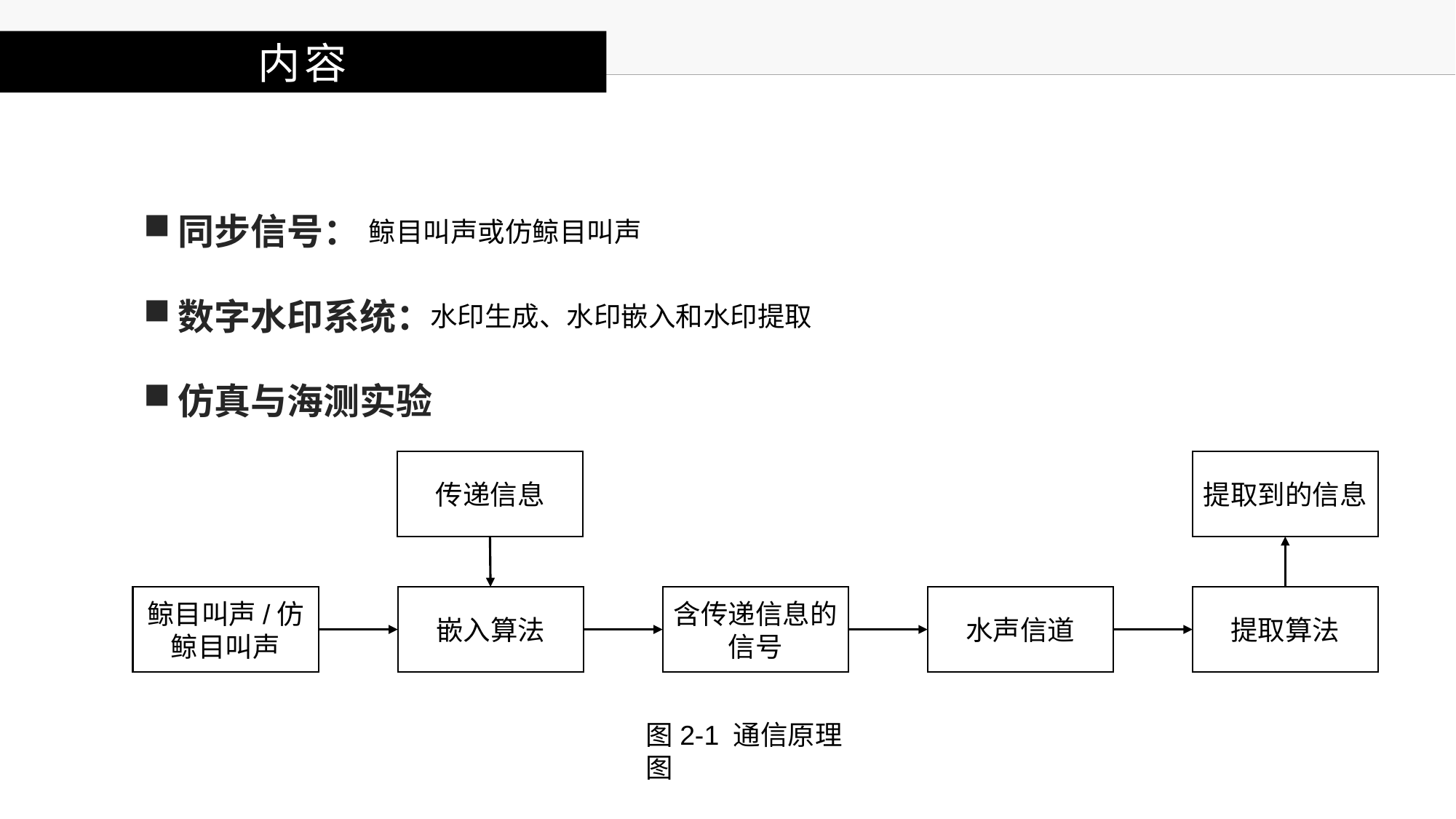

内容
同步信号：
鲸目叫声或仿鲸目叫声
数字水印系统：
水印生成、水印嵌入和水印提取
仿真与海测实验
传递信息
提取到的信息
鲸目叫声/仿鲸目叫声
嵌入算法
含传递信息的信号
水声信道
提取算法
图2-1 通信原理图